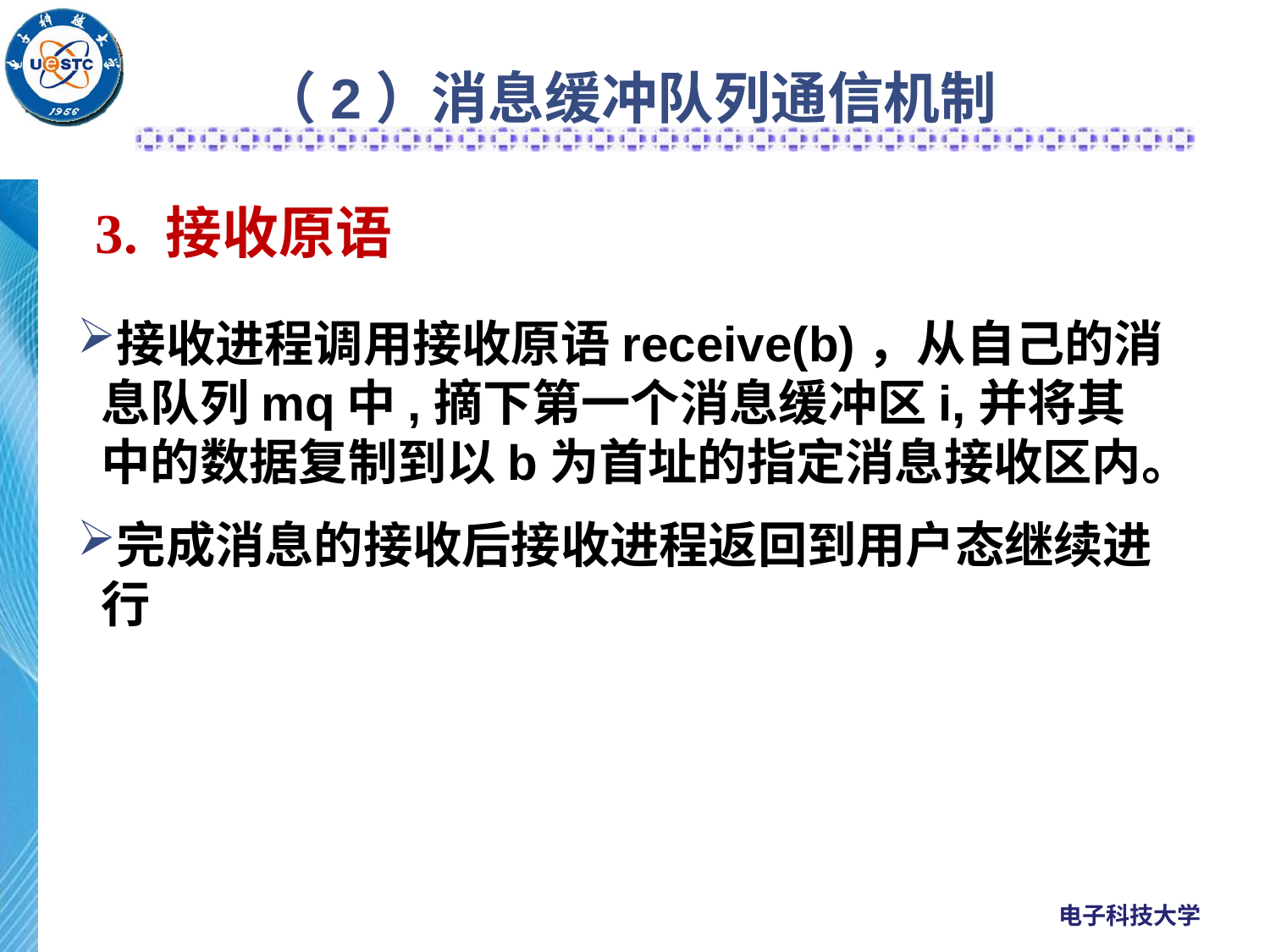

（2）消息缓冲队列通信机制
# 3. 接收原语
接收进程调用接收原语receive(b)，从自己的消息队列mq中,摘下第一个消息缓冲区i,并将其中的数据复制到以b为首址的指定消息接收区内。
完成消息的接收后接收进程返回到用户态继续进行